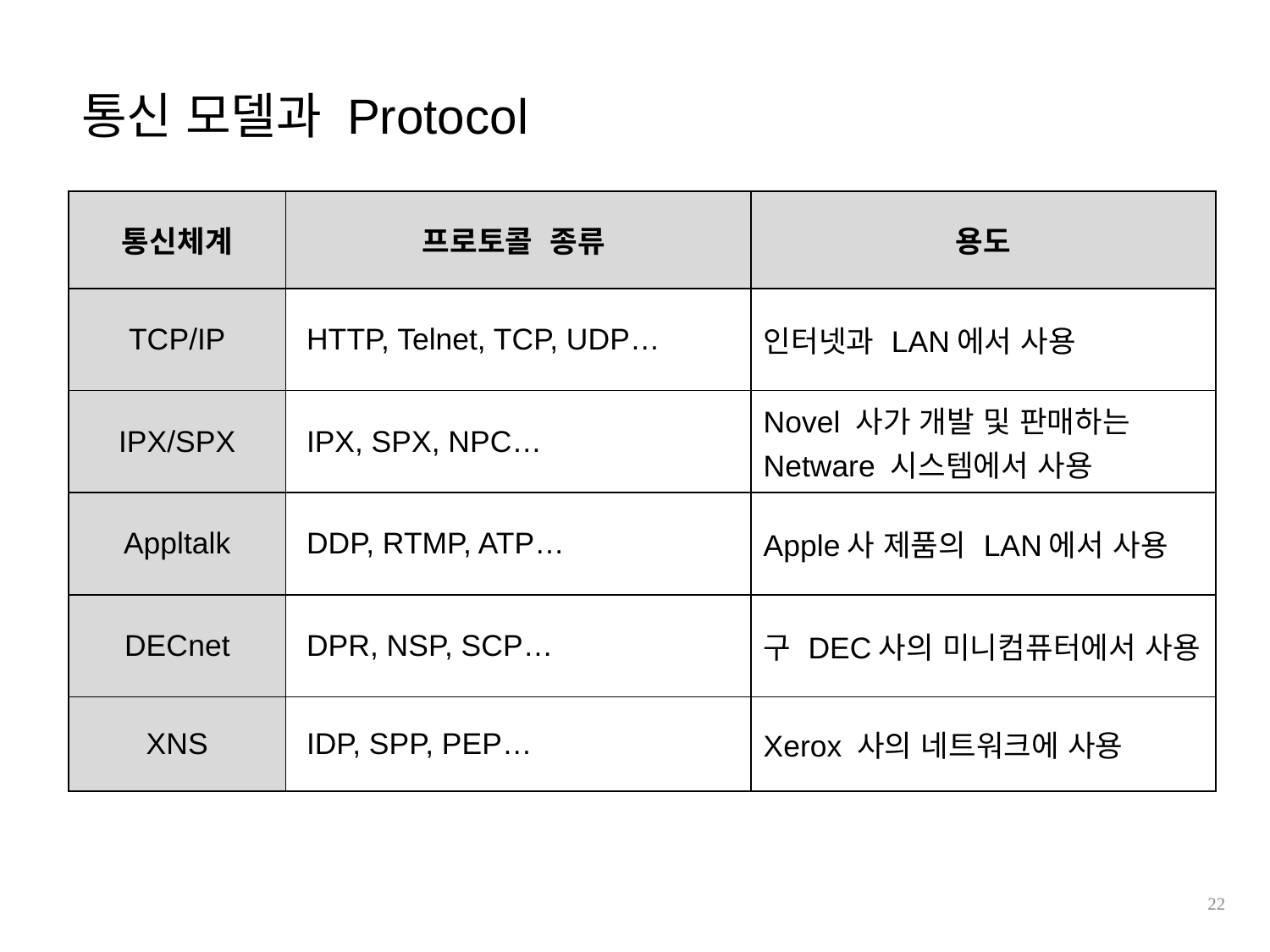

통신 모델과 Protocol
| 통신체계 | 프로토콜 종류 | 용도 |
| --- | --- | --- |
| TCP/IP | HTTP, Telnet, TCP, UDP… | 인터넷과 LAN에서 사용 |
| IPX/SPX | IPX, SPX, NPC… | Novel 사가 개발 및 판매하는 Netware 시스템에서 사용 |
| Appltalk | DDP, RTMP, ATP… | Apple사 제품의 LAN에서 사용 |
| DECnet | DPR, NSP, SCP… | 구 DEC사의 미니컴퓨터에서 사용 |
| XNS | IDP, SPP, PEP… | Xerox 사의 네트워크에 사용 |
22